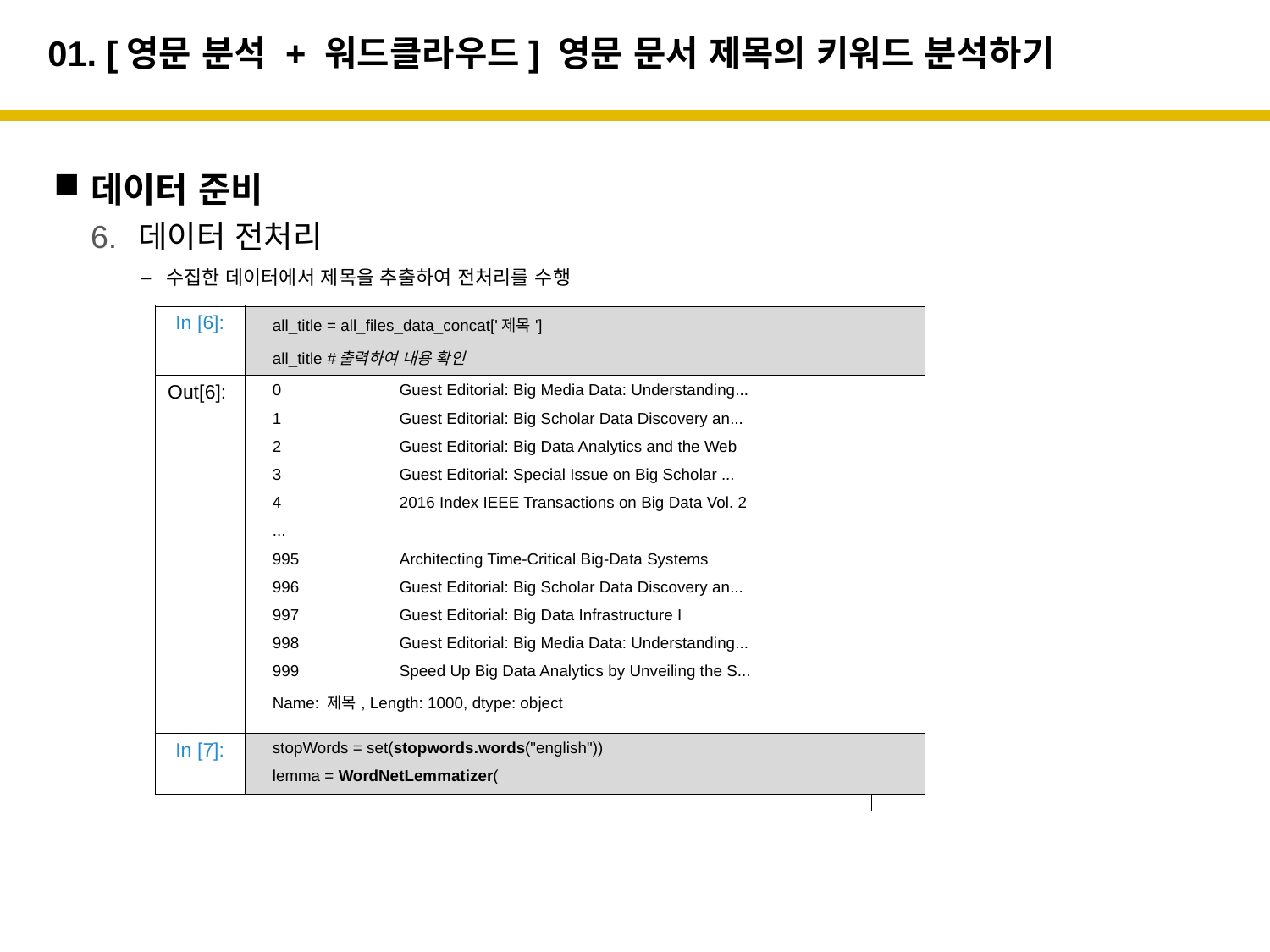

# 01. [영문 분석 + 워드클라우드] 영문 문서 제목의 키워드 분석하기
데이터 준비
데이터 전처리
수집한 데이터에서 제목을 추출하여 전처리를 수행

In [6]: all_files_data_concat의 컬럼 중에서 분석에 사용할 ‘제목’ 컬럼만 추출해 all_title 에 저장
In [7]: 전처리 작업을 위해 nltk.corpus에서 제공하는 영어 불용어stopwords.words("english")를 불러와서 저장
         그 후, 표제어 추출 작업을 제공하는 WordNetLemmatizer 객체를 생성

| In [6]: | all\_title = all\_files\_data\_concat['제목'] all\_title #출력하여 내용 확인 |
| --- | --- |
| Out[6]: | 0 Guest Editorial: Big Media Data: Understanding... 1 Guest Editorial: Big Scholar Data Discovery an... 2 Guest Editorial: Big Data Analytics and the Web 3 Guest Editorial: Special Issue on Big Scholar ... 4 2016 Index IEEE Transactions on Big Data Vol. 2 ... 995 Architecting Time-Critical Big-Data Systems 996 Guest Editorial: Big Scholar Data Discovery an... 997 Guest Editorial: Big Data Infrastructure I 998 Guest Editorial: Big Media Data: Understanding... 999 Speed Up Big Data Analytics by Unveiling the S... Name: 제목, Length: 1000, dtype: object |
| In [7]: | stopWords = set(stopwords.words("english")) lemma = WordNetLemmatizer( |